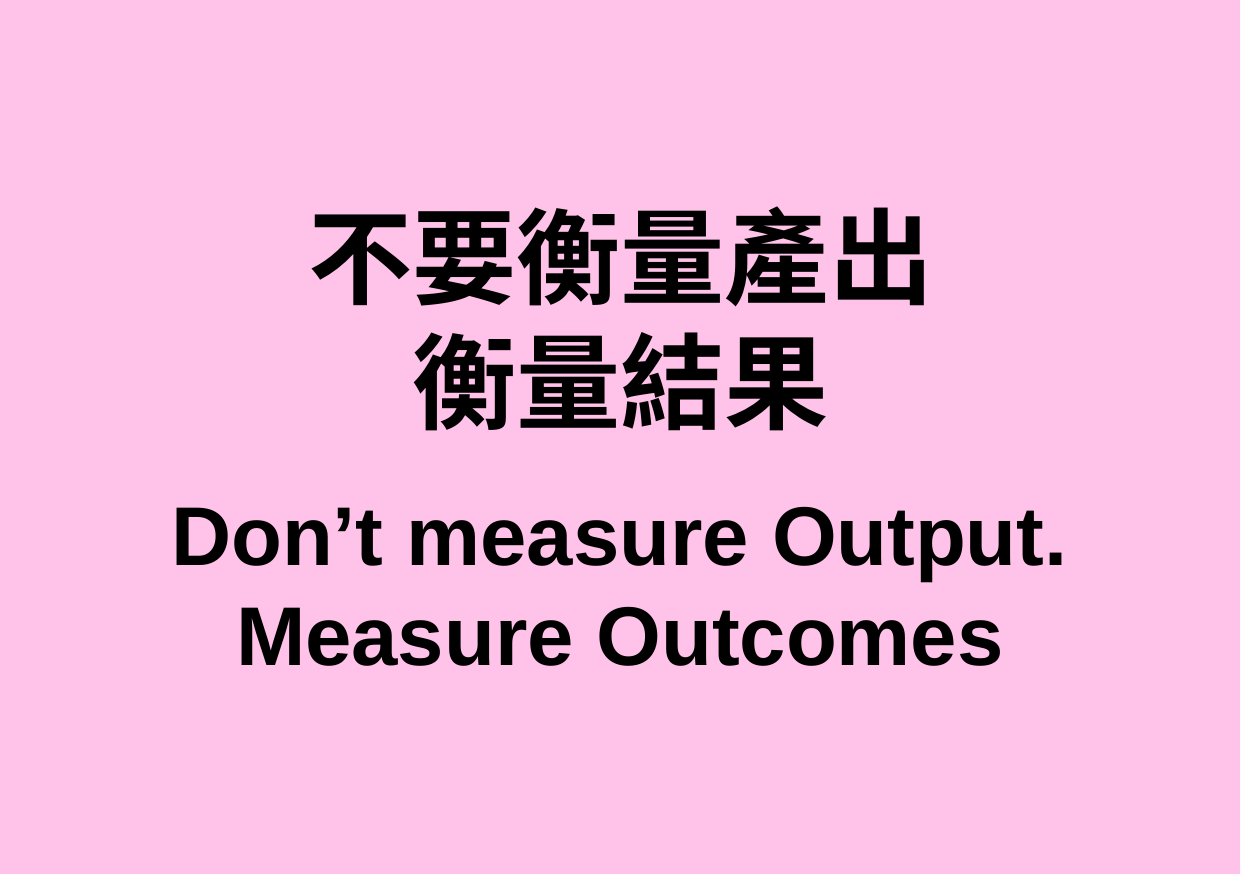

不要衡量產出
衡量結果
Don’t measure Output. Measure Outcomes